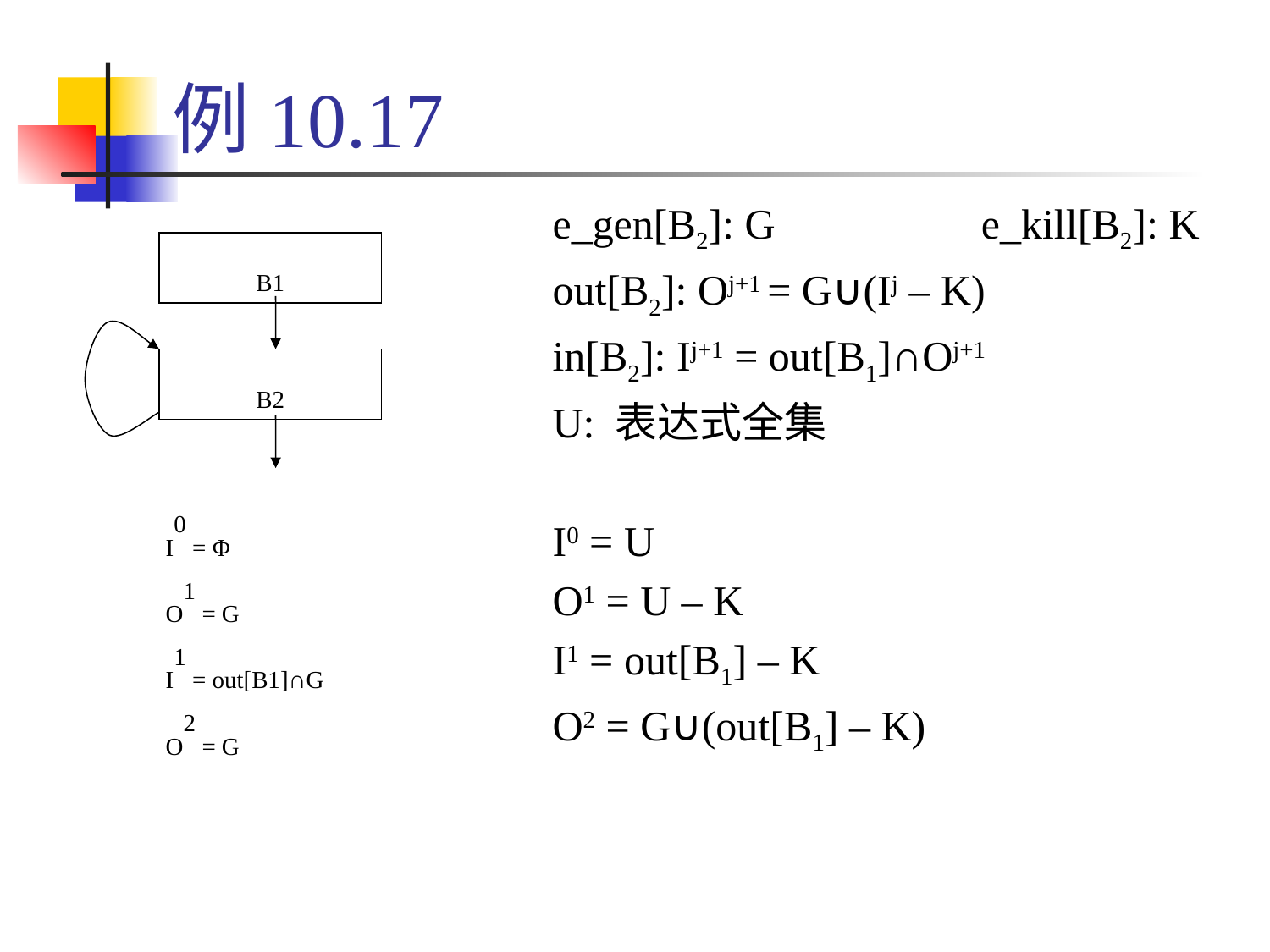

# 例10.17
e_gen[B2]: G		e_kill[B2]: K
out[B2]: Oj+1 = G∪(Ij – K)
in[B2]: Ij+1 = out[B1]∩Oj+1
U: 表达式全集

I0 = U
O1 = U – K
I1 = out[B1] – K
O2 = G∪(out[B1] – K)
B1

B2

I0 = Φ
O1 = G
I1 = out[B1]∩G
O2 = G